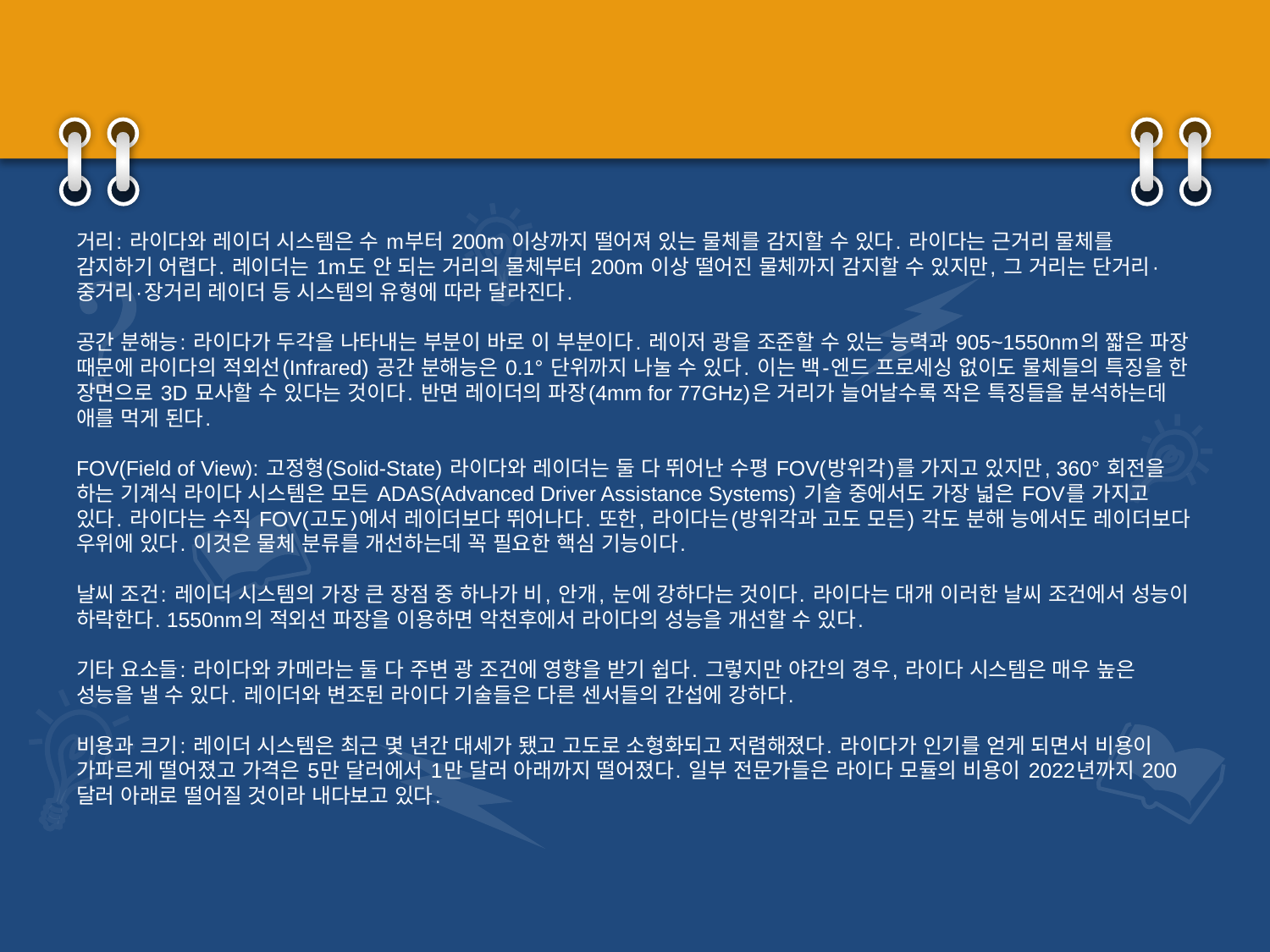

#
거리: 라이다와 레이더 시스템은 수 m부터 200m 이상까지 떨어져 있는 물체를 감지할 수 있다. 라이다는 근거리 물체를 감지하기 어렵다. 레이더는 1m도 안 되는 거리의 물체부터 200m 이상 떨어진 물체까지 감지할 수 있지만, 그 거리는 단거리·중거리·장거리 레이더 등 시스템의 유형에 따라 달라진다.
공간 분해능: 라이다가 두각을 나타내는 부분이 바로 이 부분이다. 레이저 광을 조준할 수 있는 능력과 905~1550nm의 짧은 파장 때문에 라이다의 적외선(Infrared) 공간 분해능은 0.1° 단위까지 나눌 수 있다. 이는 백-엔드 프로세싱 없이도 물체들의 특징을 한 장면으로 3D 묘사할 수 있다는 것이다. 반면 레이더의 파장(4mm for 77GHz)은 거리가 늘어날수록 작은 특징들을 분석하는데 애를 먹게 된다.
FOV(Field of View): 고정형(Solid-State) 라이다와 레이더는 둘 다 뛰어난 수평 FOV(방위각)를 가지고 있지만, 360° 회전을 하는 기계식 라이다 시스템은 모든 ADAS(Advanced Driver Assistance Systems) 기술 중에서도 가장 넓은 FOV를 가지고 있다. 라이다는 수직 FOV(고도)에서 레이더보다 뛰어나다. 또한, 라이다는(방위각과 고도 모든) 각도 분해 능에서도 레이더보다 우위에 있다. 이것은 물체 분류를 개선하는데 꼭 필요한 핵심 기능이다.
날씨 조건: 레이더 시스템의 가장 큰 장점 중 하나가 비, 안개, 눈에 강하다는 것이다. 라이다는 대개 이러한 날씨 조건에서 성능이 하락한다. 1550nm의 적외선 파장을 이용하면 악천후에서 라이다의 성능을 개선할 수 있다.
기타 요소들: 라이다와 카메라는 둘 다 주변 광 조건에 영향을 받기 쉽다. 그렇지만 야간의 경우, 라이다 시스템은 매우 높은 성능을 낼 수 있다. 레이더와 변조된 라이다 기술들은 다른 센서들의 간섭에 강하다.
비용과 크기: 레이더 시스템은 최근 몇 년간 대세가 됐고 고도로 소형화되고 저렴해졌다. 라이다가 인기를 얻게 되면서 비용이 가파르게 떨어졌고 가격은 5만 달러에서 1만 달러 아래까지 떨어졌다. 일부 전문가들은 라이다 모듈의 비용이 2022년까지 200달러 아래로 떨어질 것이라 내다보고 있다.